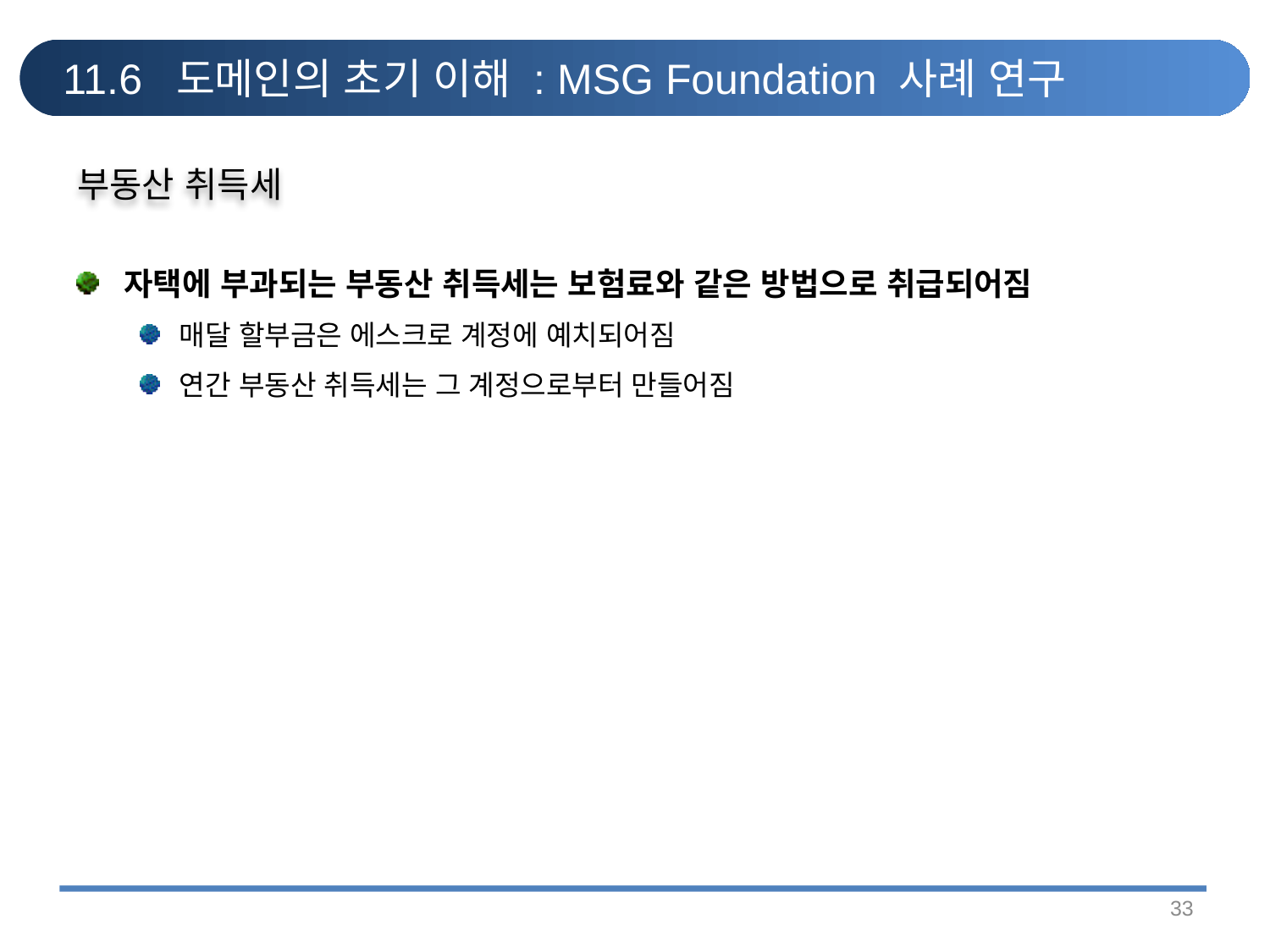

# 11.6  도메인의 초기 이해 : MSG Foundation 사례 연구
부동산 취득세
자택에 부과되는 부동산 취득세는 보험료와 같은 방법으로 취급되어짐
매달 할부금은 에스크로 계정에 예치되어짐
연간 부동산 취득세는 그 계정으로부터 만들어짐
33